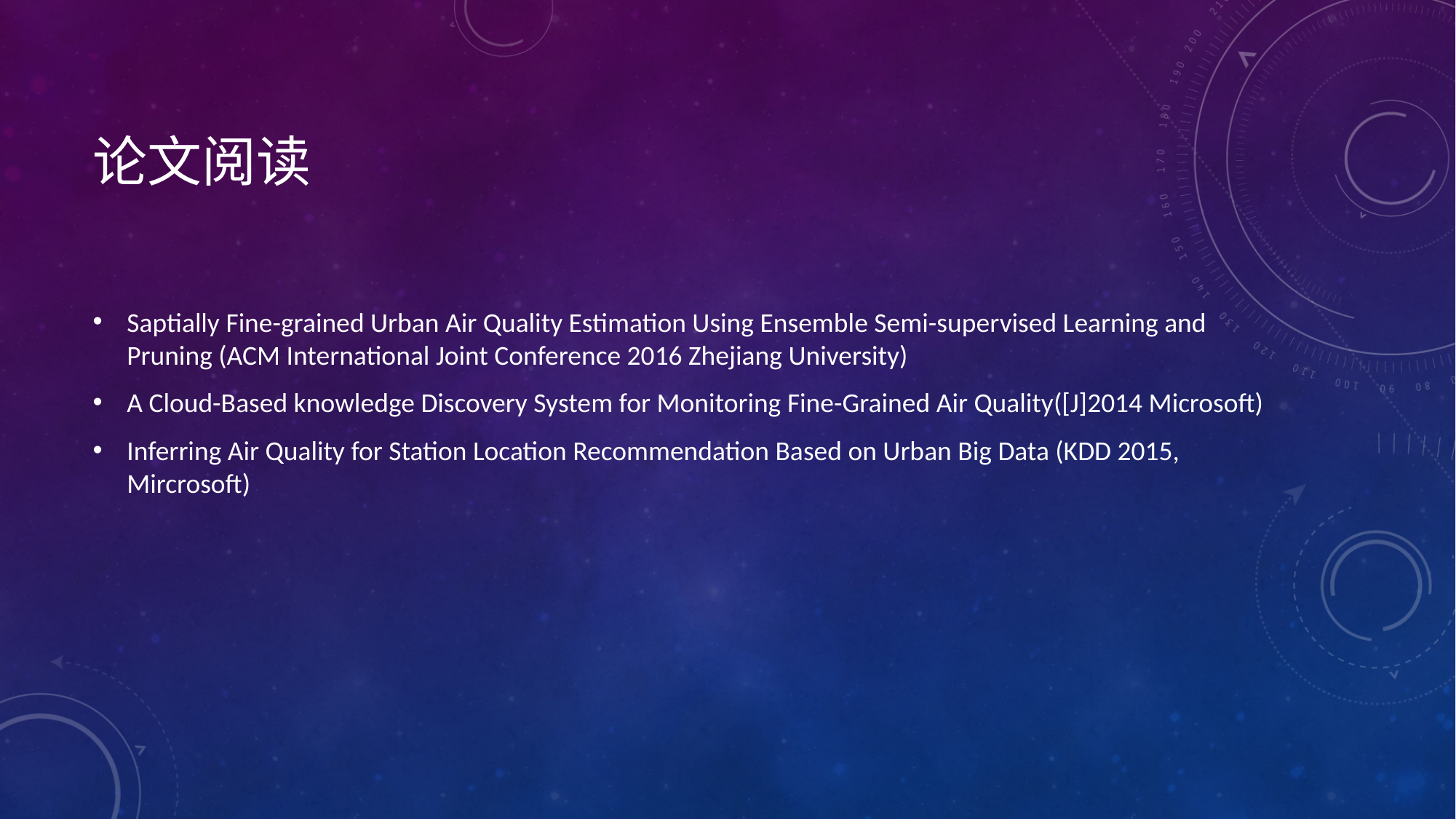

# 论文阅读
Saptially Fine-grained Urban Air Quality Estimation Using Ensemble Semi-supervised Learning and Pruning (ACM International Joint Conference 2016 Zhejiang University)
A Cloud-Based knowledge Discovery System for Monitoring Fine-Grained Air Quality([J]2014 Microsoft)
Inferring Air Quality for Station Location Recommendation Based on Urban Big Data (KDD 2015, Mircrosoft)